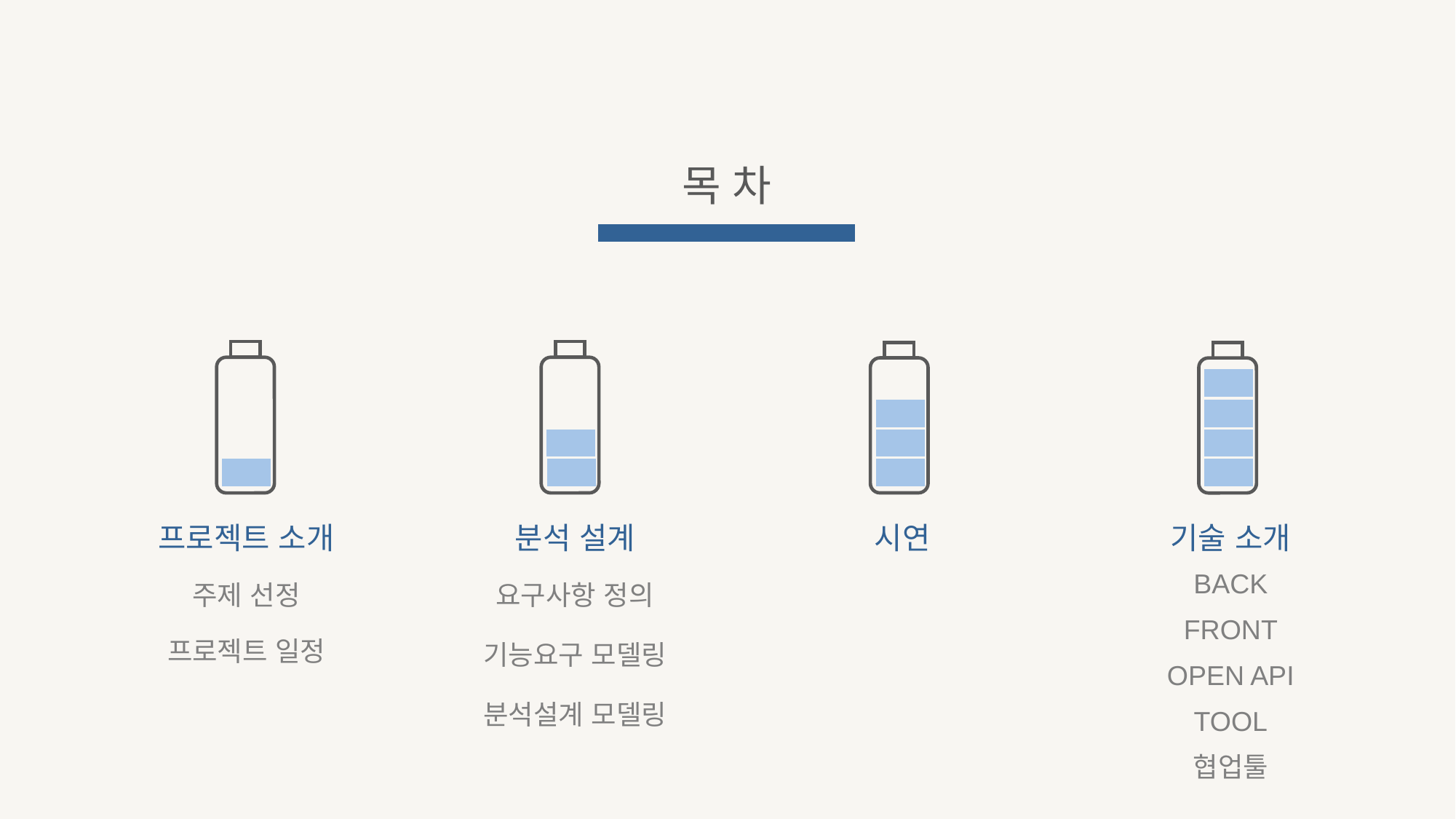

목 차

프로젝트 소개
분석 설계
시연
기술 소개
BACK
주제 선정
요구사항 정의
FRONT
프로젝트 일정
기능요구 모델링
OPEN API
분석설계 모델링
TOOL

협업툴